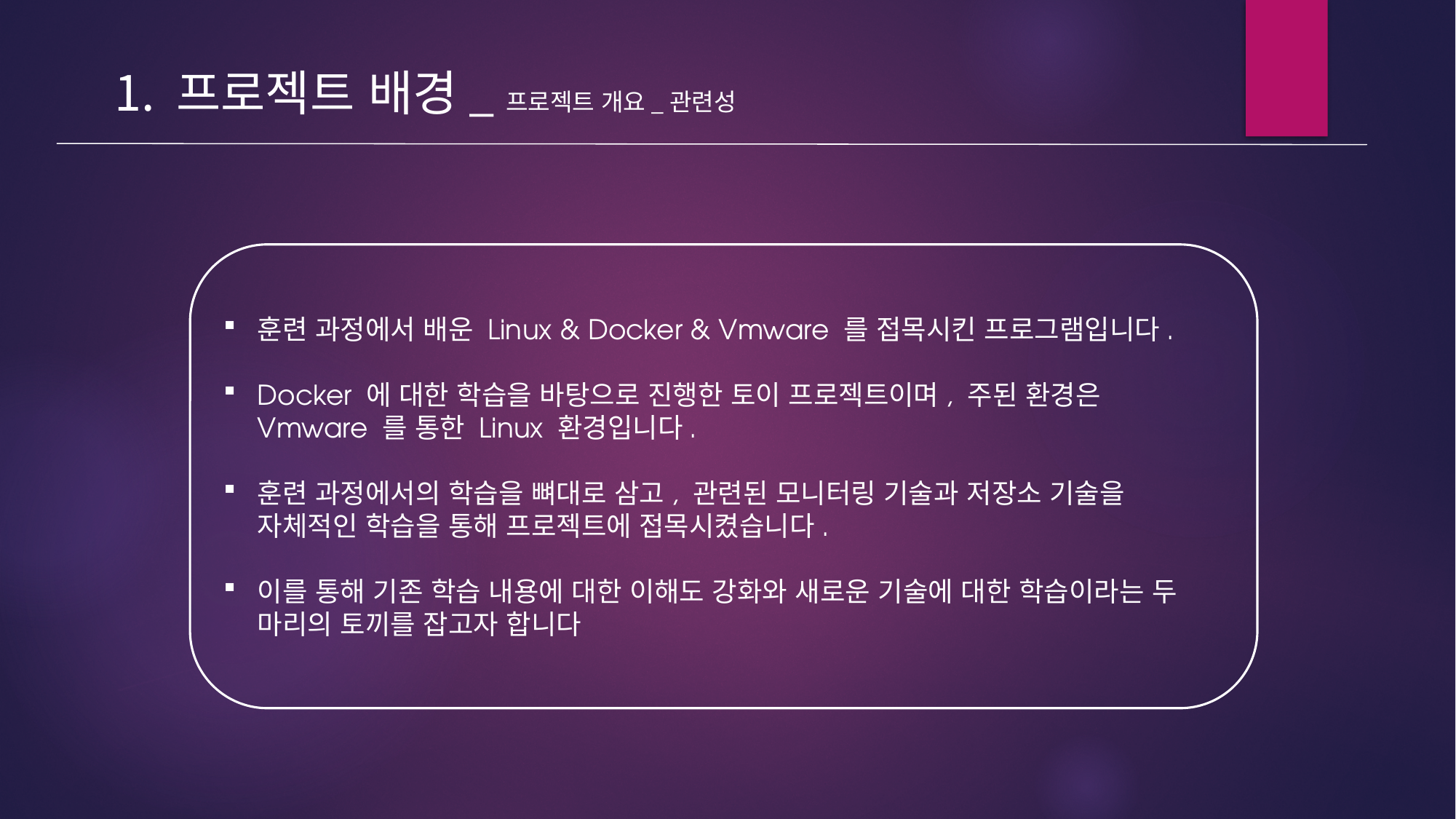

프로젝트 배경_프로젝트 개요_관련성
훈련 과정에서 배운 Linux & Docker & Vmware 를 접목시킨 프로그램입니다.

Docker 에 대한 학습을 바탕으로 진행한 토이 프로젝트이며, 주된 환경은 Vmware 를 통한 Linux 환경입니다.

훈련 과정에서의 학습을 뼈대로 삼고, 관련된 모니터링 기술과 저장소 기술을 자체적인 학습을 통해 프로젝트에 접목시켰습니다.

이를 통해 기존 학습 내용에 대한 이해도 강화와 새로운 기술에 대한 학습이라는 두 마리의 토끼를 잡고자 합니다